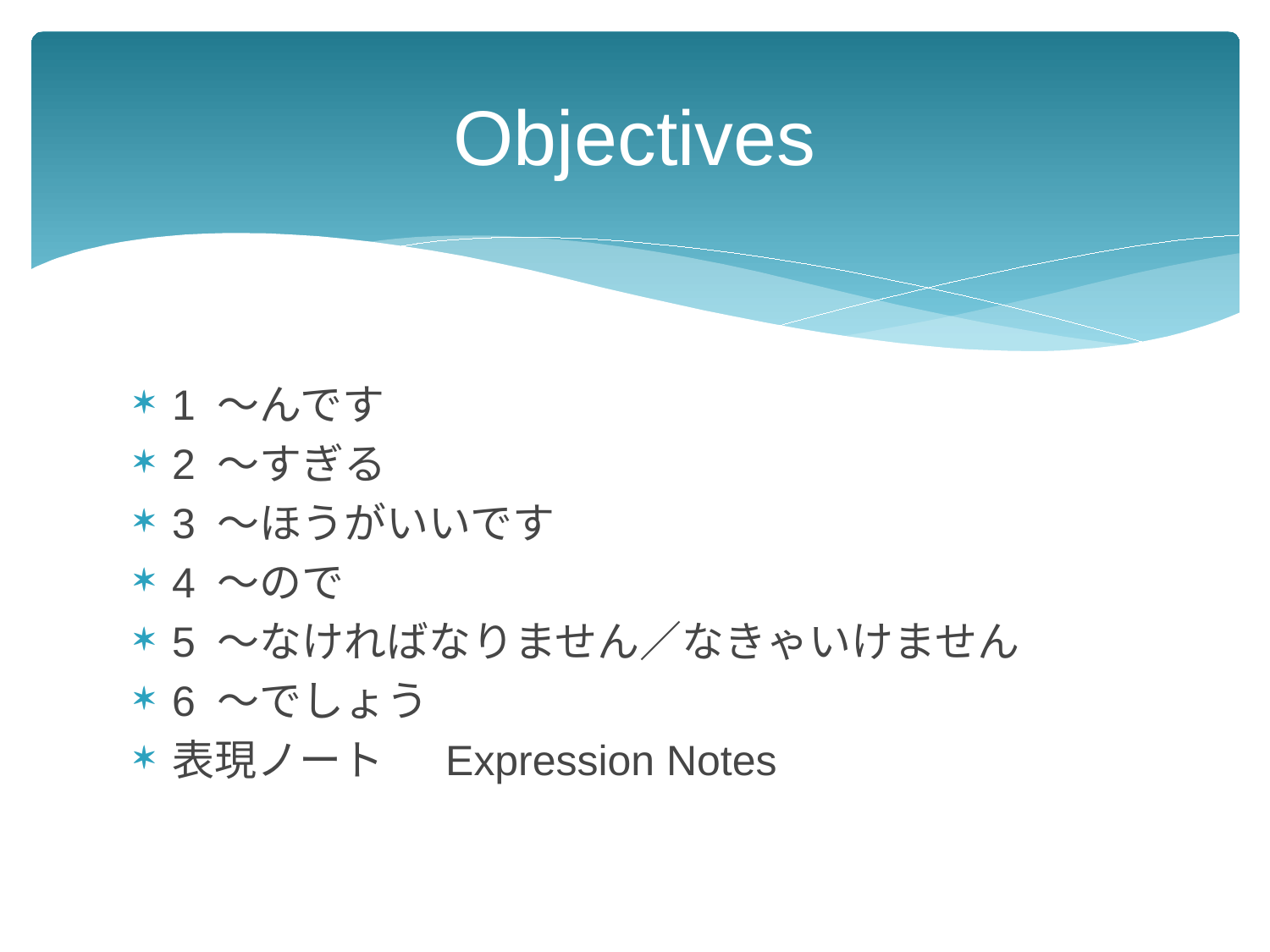

# Objectives
1 ～んです
2 ～すぎる
3 ～ほうがいいです
4 ～ので
5 ～なければなりません／なきゃいけません
6 ～でしょう
表現ノート　 Expression Notes